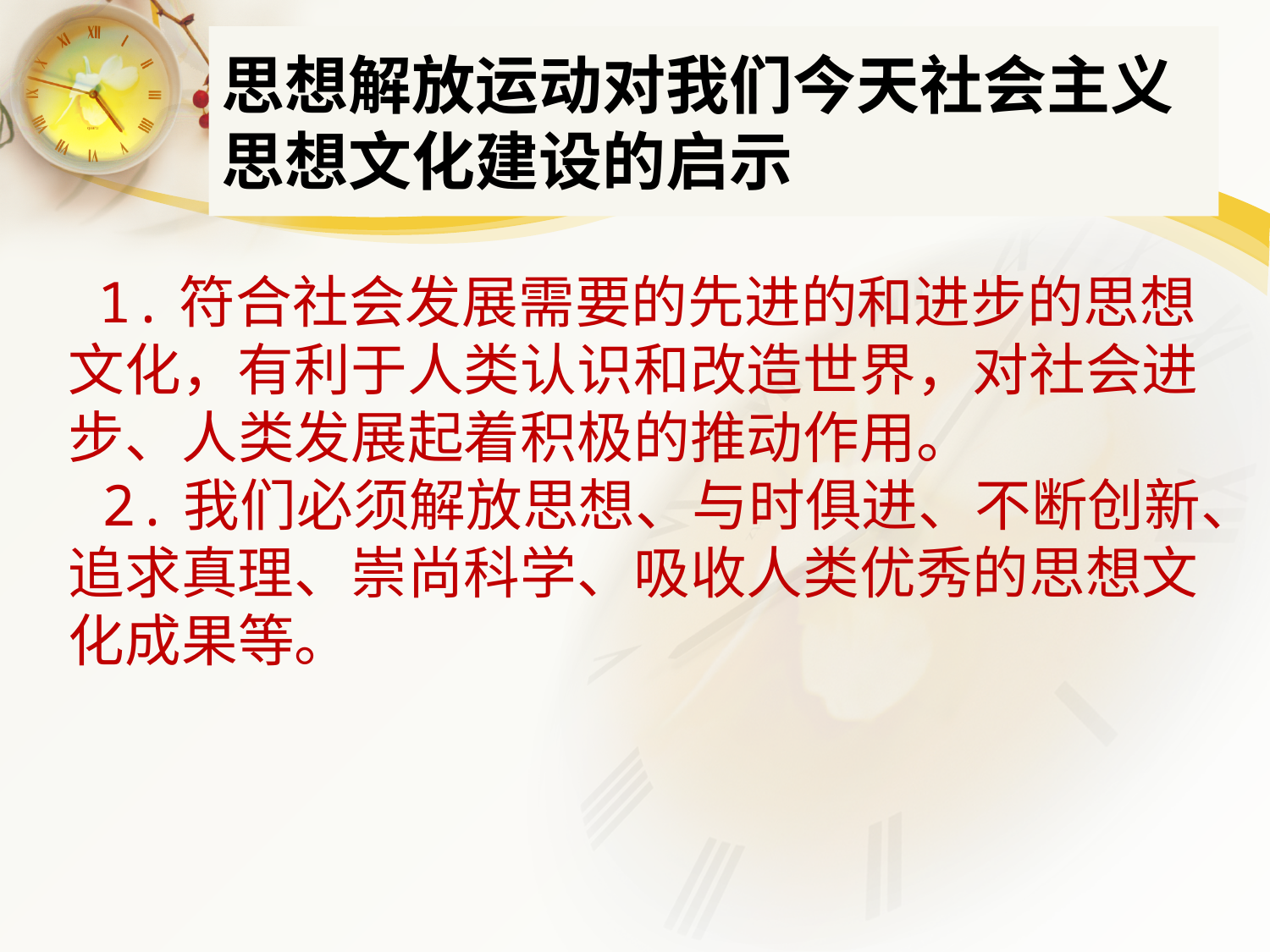

# 思想解放运动对我们今天社会主义思想文化建设的启示

 1.符合社会发展需要的先进的和进步的思想文化，有利于人类认识和改造世界，对社会进步、人类发展起着积极的推动作用。
 2.我们必须解放思想、与时俱进、不断创新、追求真理、崇尚科学、吸收人类优秀的思想文化成果等。